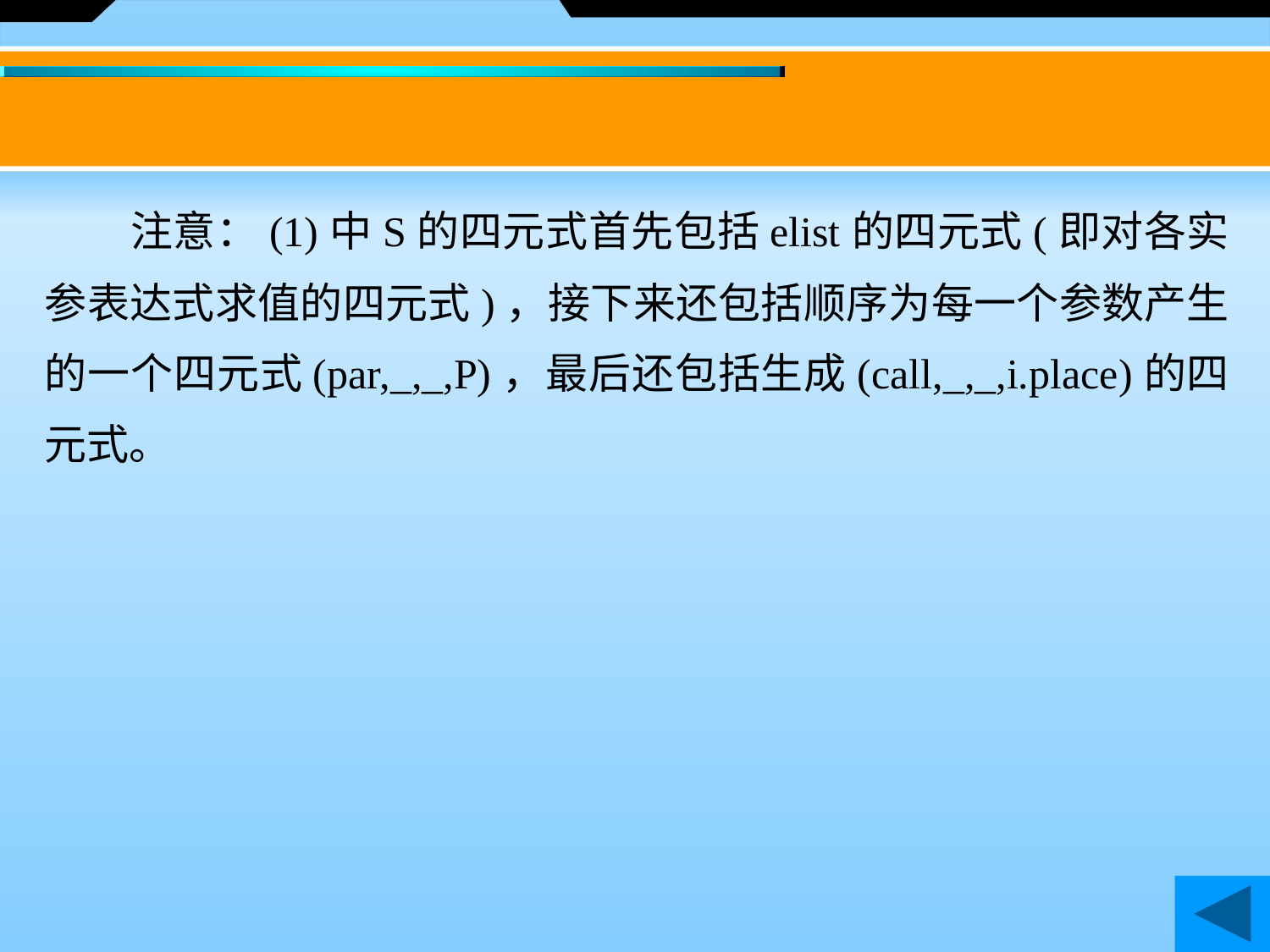

注意：(1)中S的四元式首先包括elist的四元式(即对各实参表达式求值的四元式)，接下来还包括顺序为每一个参数产生的一个四元式(par,_,_,P)，最后还包括生成(call,_,_,i.place)的四元式。